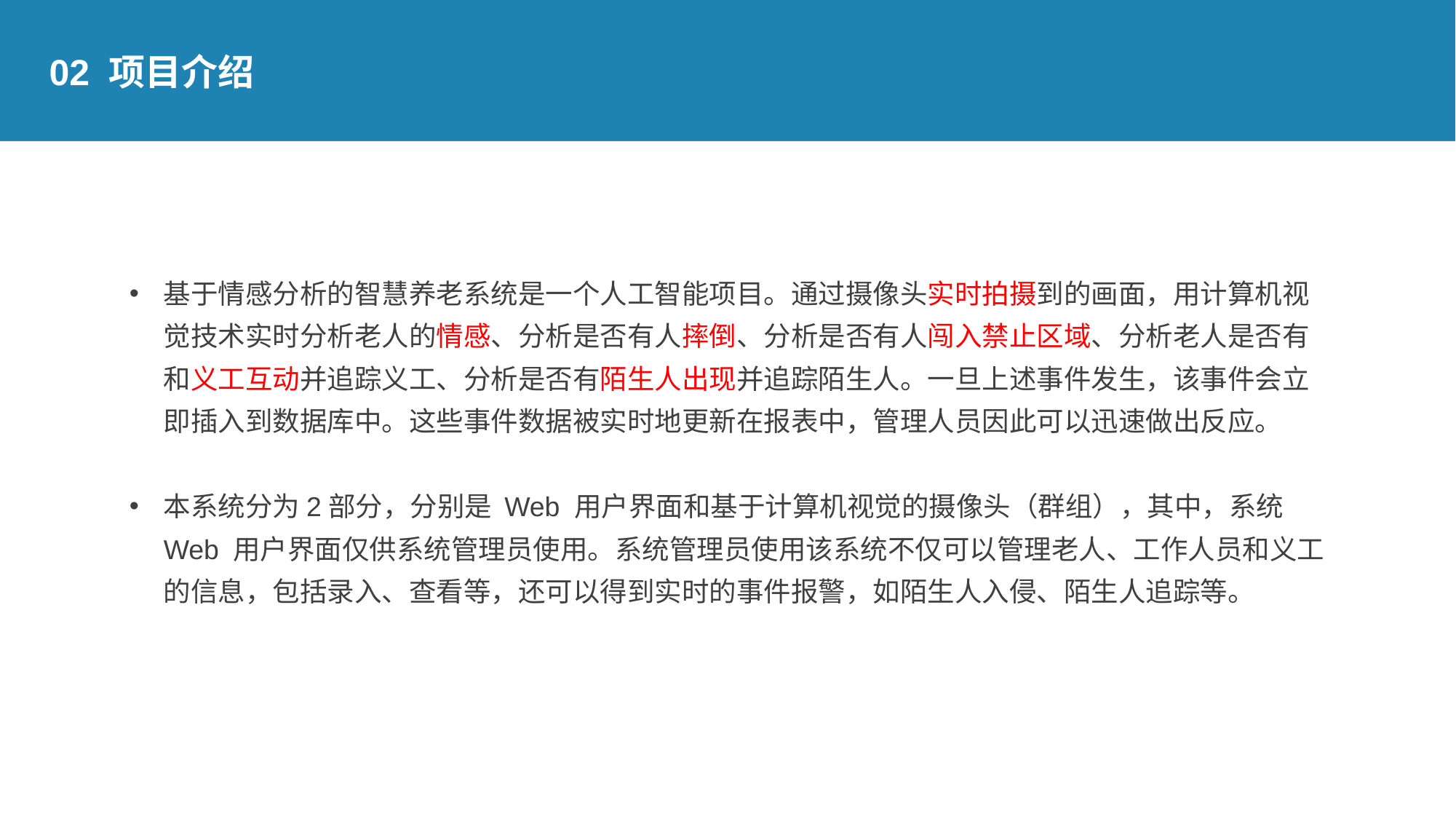

02 项目介绍
基于情感分析的智慧养老系统是一个人工智能项目。通过摄像头实时拍摄到的画面，用计算机视觉技术实时分析老人的情感、分析是否有人摔倒、分析是否有人闯入禁止区域、分析老人是否有和义工互动并追踪义工、分析是否有陌生人出现并追踪陌生人。一旦上述事件发生，该事件会立即插入到数据库中。这些事件数据被实时地更新在报表中，管理人员因此可以迅速做出反应。

本系统分为2部分，分别是 Web 用户界面和基于计算机视觉的摄像头（群组），其中，系统 Web 用户界面仅供系统管理员使用。系统管理员使用该系统不仅可以管理老人、工作人员和义工的信息，包括录入、查看等，还可以得到实时的事件报警，如陌生人入侵、陌生人追踪等。